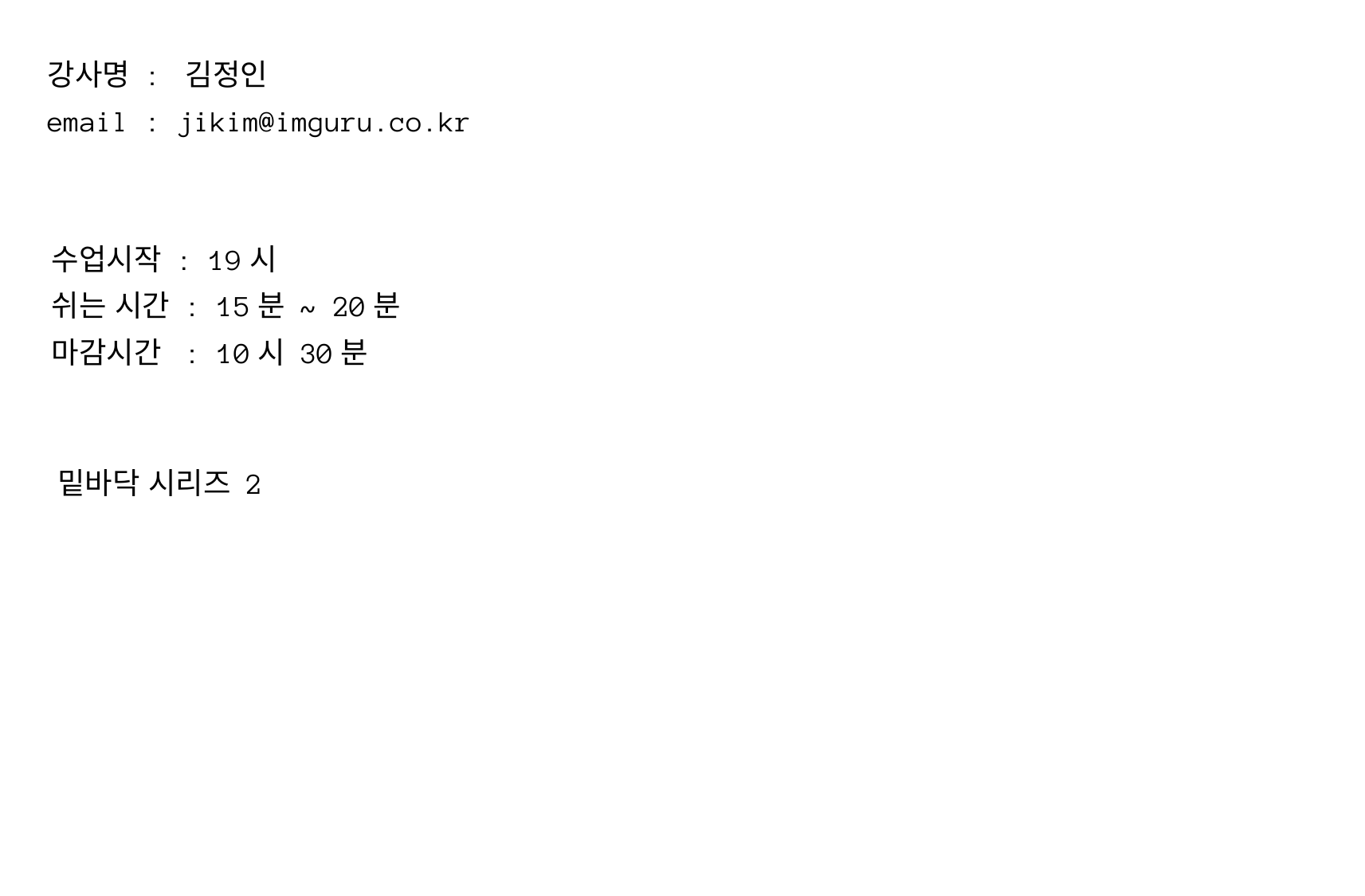

강사명 : 김정인
email : jikim@imguru.co.kr
수업시작 : 19시
쉬는 시간 : 15분 ~ 20분
마감시간  : 10시 30분
밑바닥 시리즈 2